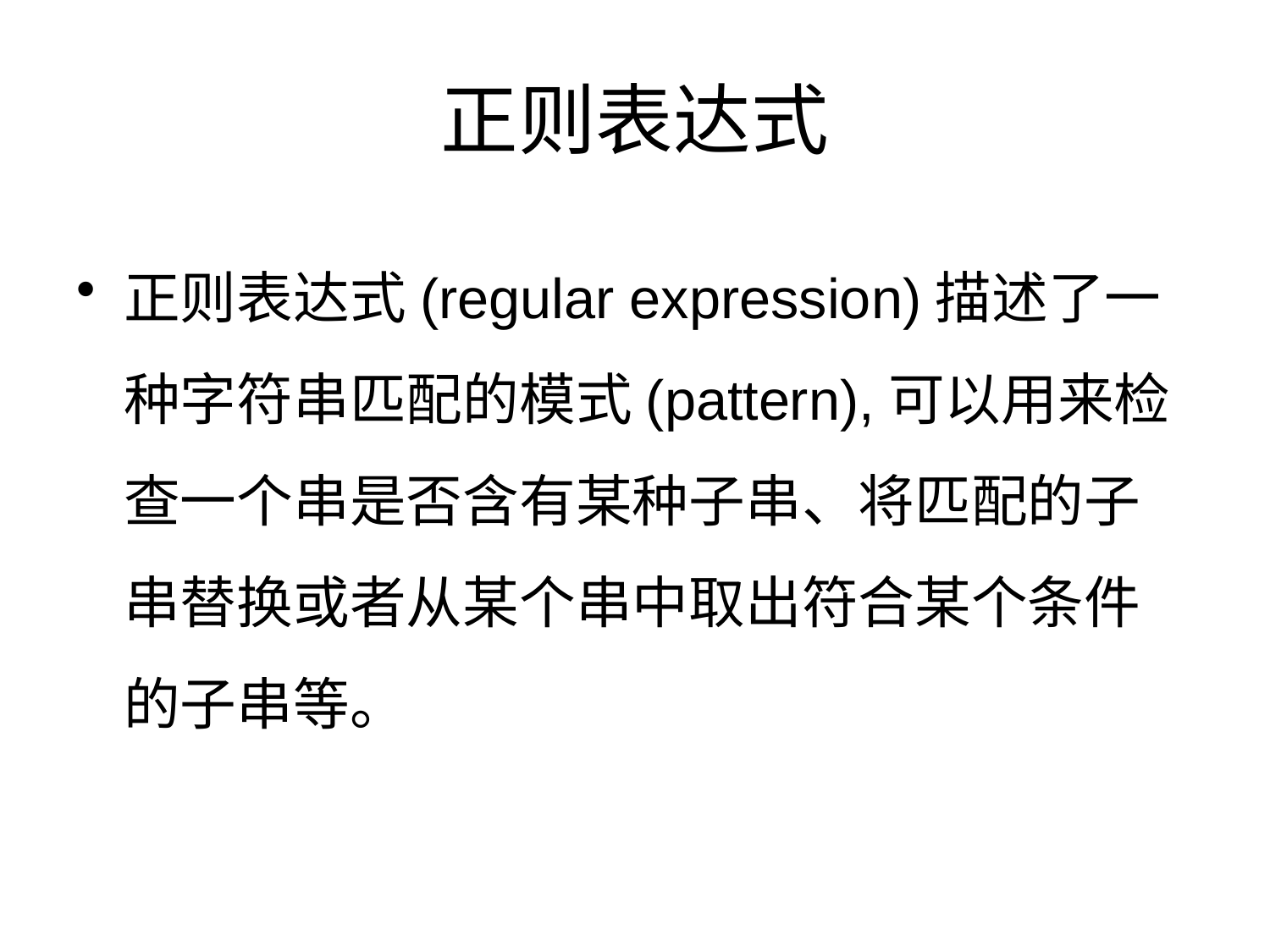

# 正则表达式
正则表达式(regular expression)描述了一种字符串匹配的模式(pattern),可以用来检查一个串是否含有某种子串、将匹配的子串替换或者从某个串中取出符合某个条件的子串等。